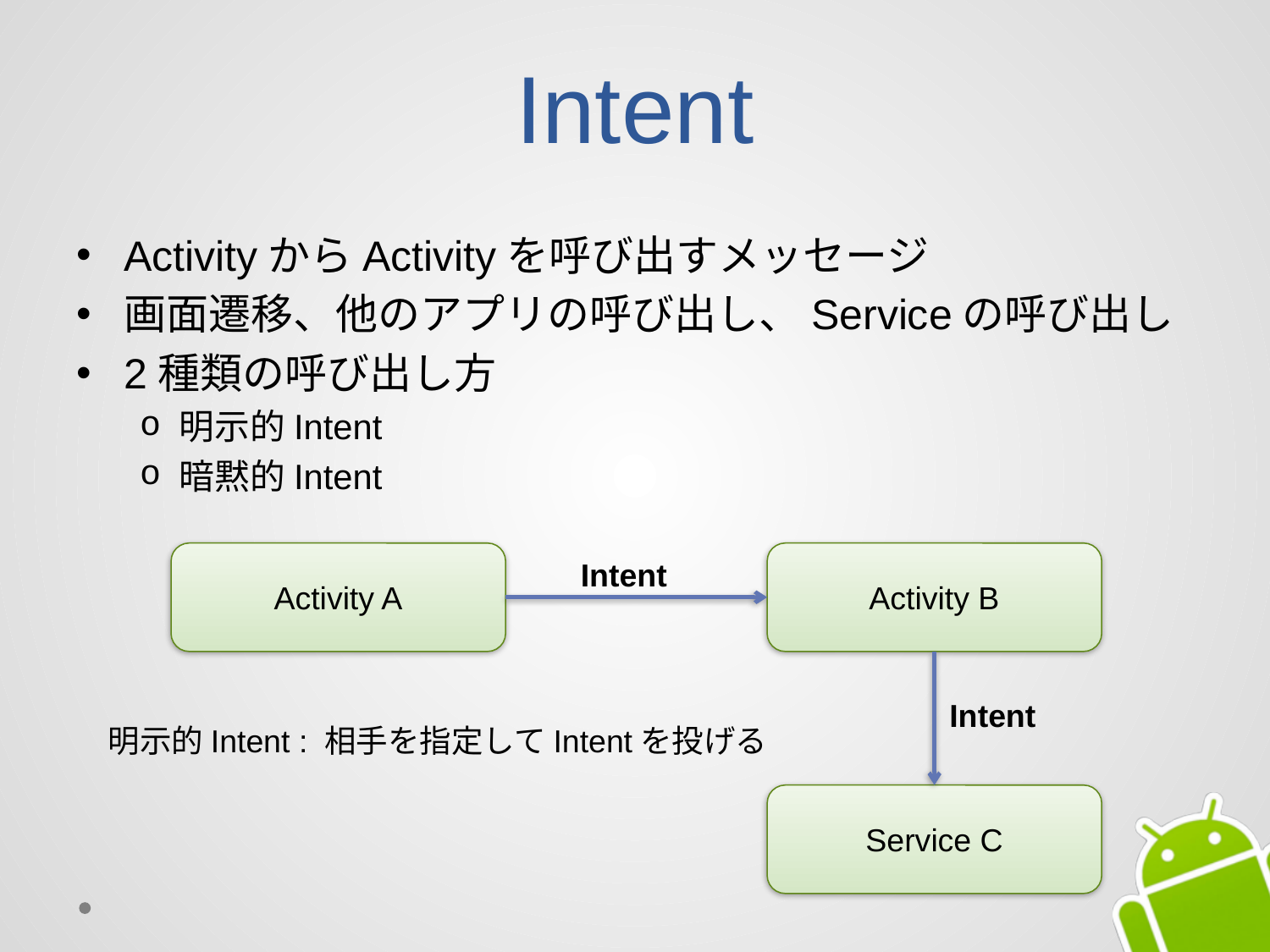

# Intent
ActivityからActivityを呼び出すメッセージ
画面遷移、他のアプリの呼び出し、Serviceの呼び出し
2種類の呼び出し方
明示的Intent
暗黙的Intent
Activity A
Activity B
Intent
Intent
明示的Intent : 相手を指定してIntentを投げる
Service C